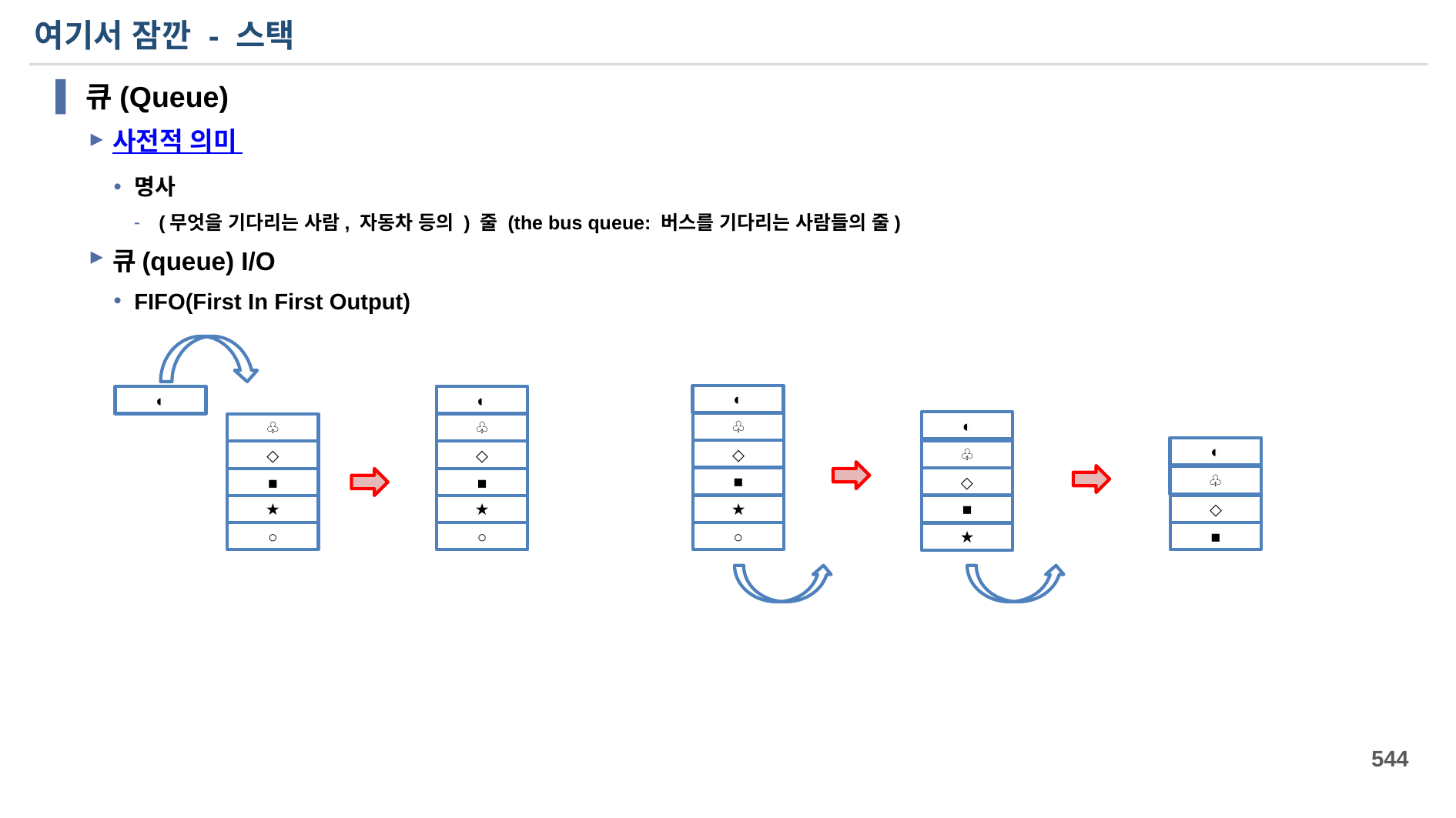

# 여기서 잠깐 - 스택
큐(Queue)
사전적 의미
명사
(무엇을 기다리는 사람, 자동차 등의 ) 줄 (the bus queue: 버스를 기다리는 사람들의 줄)
큐(queue) I/O
FIFO(First In First Output)

◐
◐
◐
◐
♧
♧
♧
◐
◇
♧
◇
◇

♧
■
◇
■

■
■
◇
★
★
★
○
○
○
■
★

544